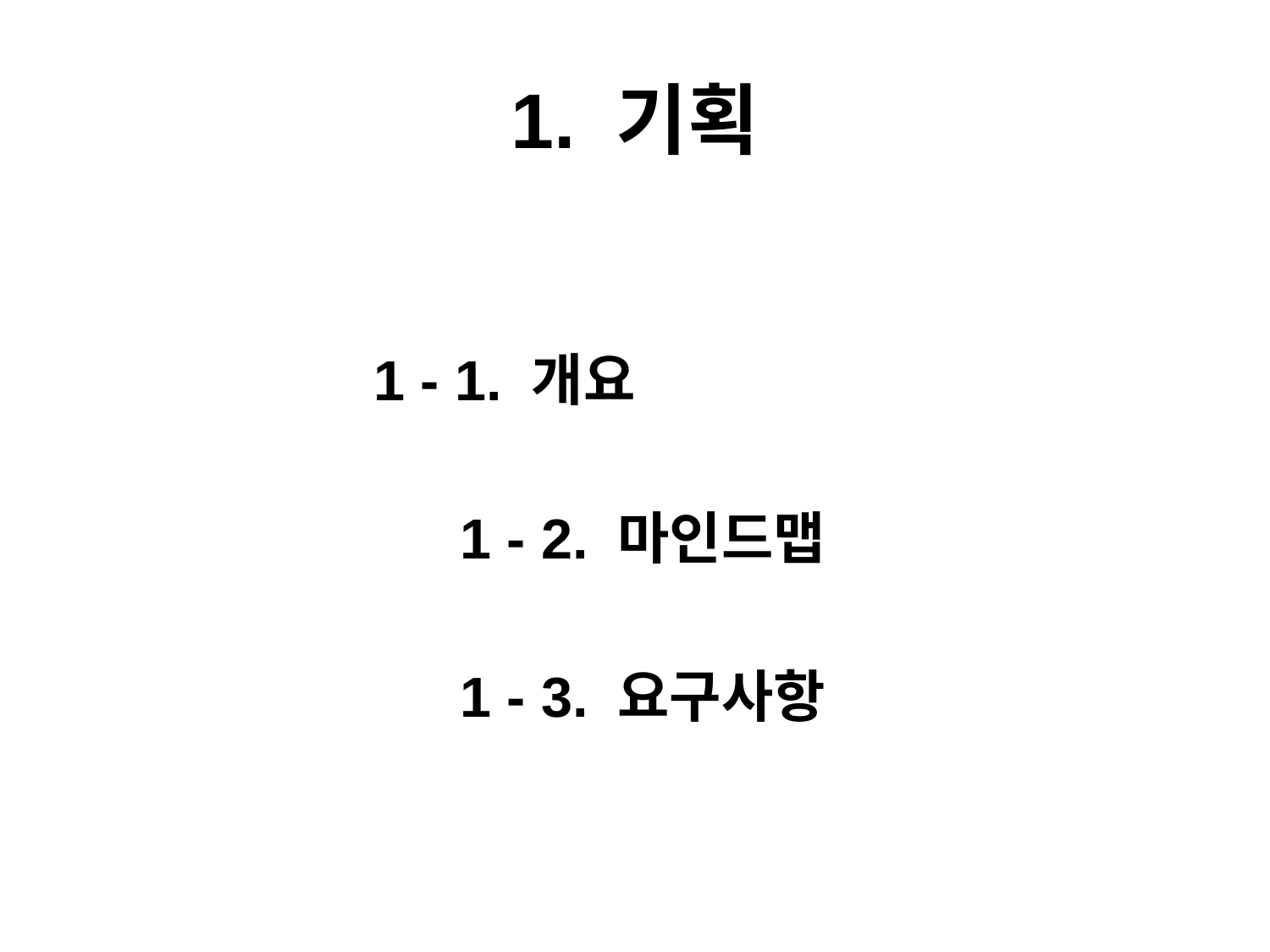

# 1. 기획
                   1 - 1. 개요

 1 - 2. 마인드맵

 1 - 3. 요구사항